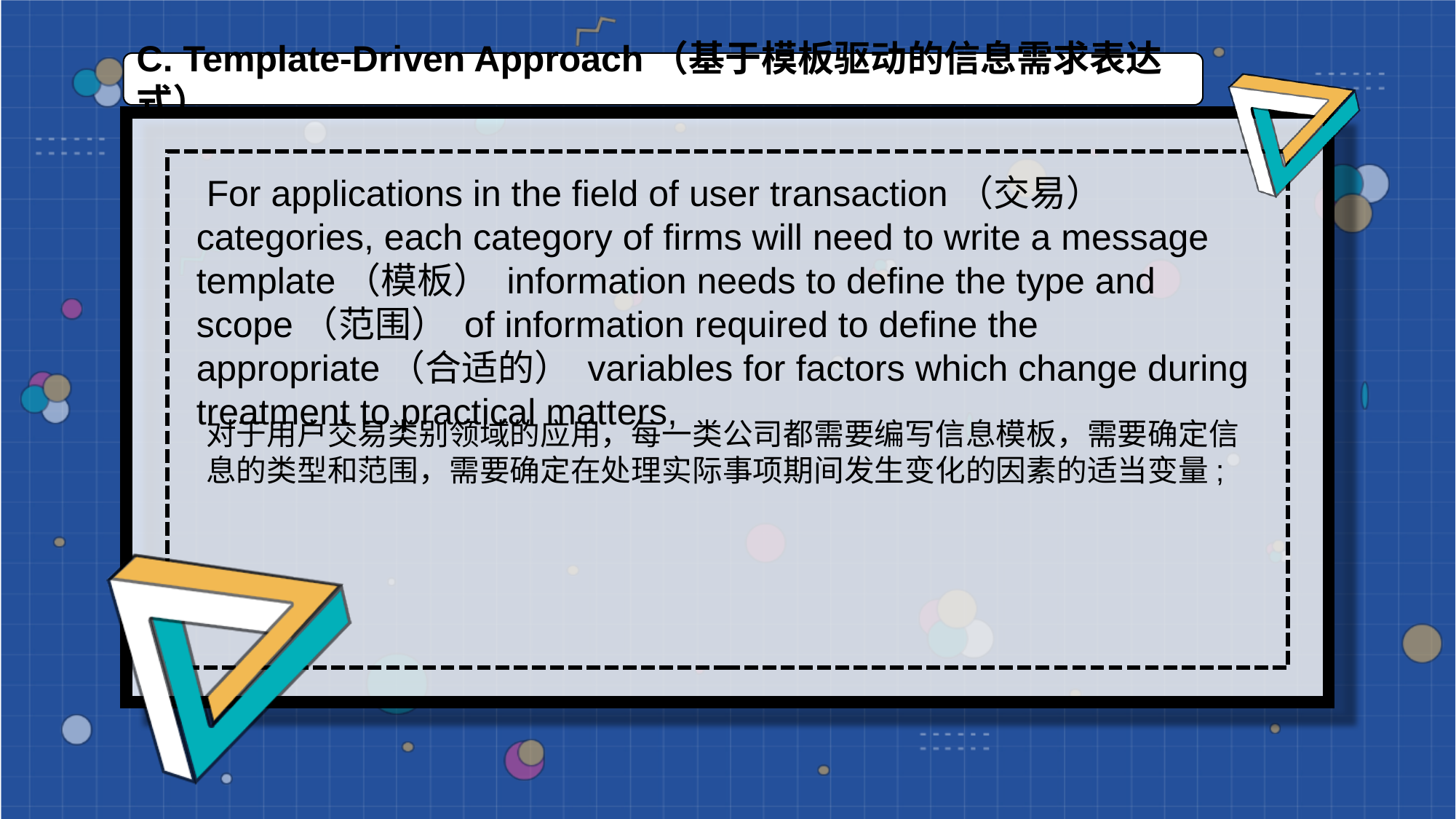

C. Template-Driven Approach（基于模板驱动的信息需求表达式）
 For applications in the field of user transaction（交易） categories, each category of firms will need to write a message template（模板） information needs to define the type and scope（范围） of information required to define the appropriate（合适的） variables for factors which change during treatment to practical matters,
对于用户交易类别领域的应用，每一类公司都需要编写信息模板，需要确定信息的类型和范围，需要确定在处理实际事项期间发生变化的因素的适当变量;